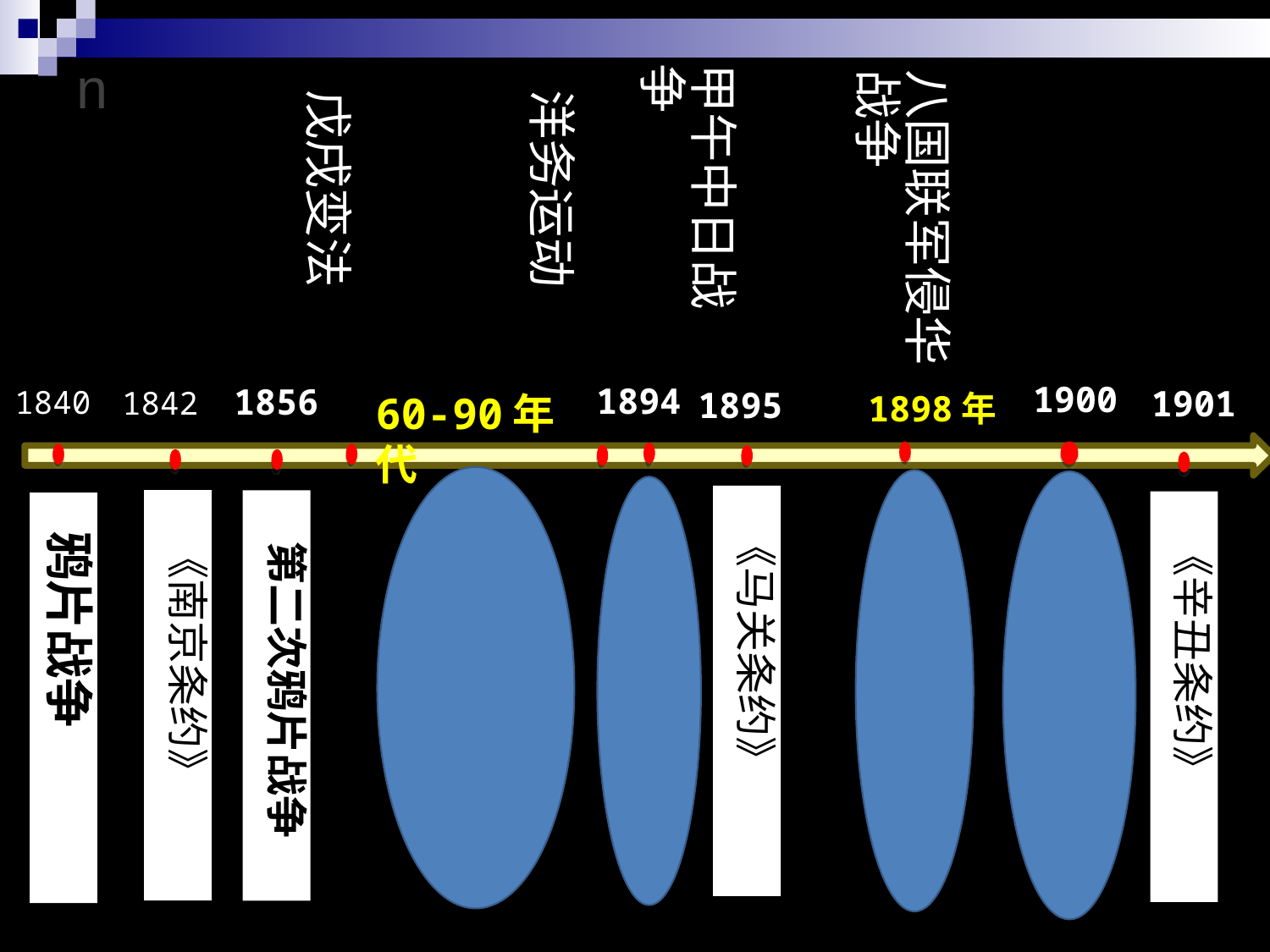

n
甲午中日战争
八国联军侵华战争
戊戌变法
洋务运动
1900
1894
1856
1901
1840
1842
1895
1898年
60-90年代

 鸦片战争

中日甲午战争
《马关条约》
《辛丑条约》
《南京条约》
第二次鸦片战争